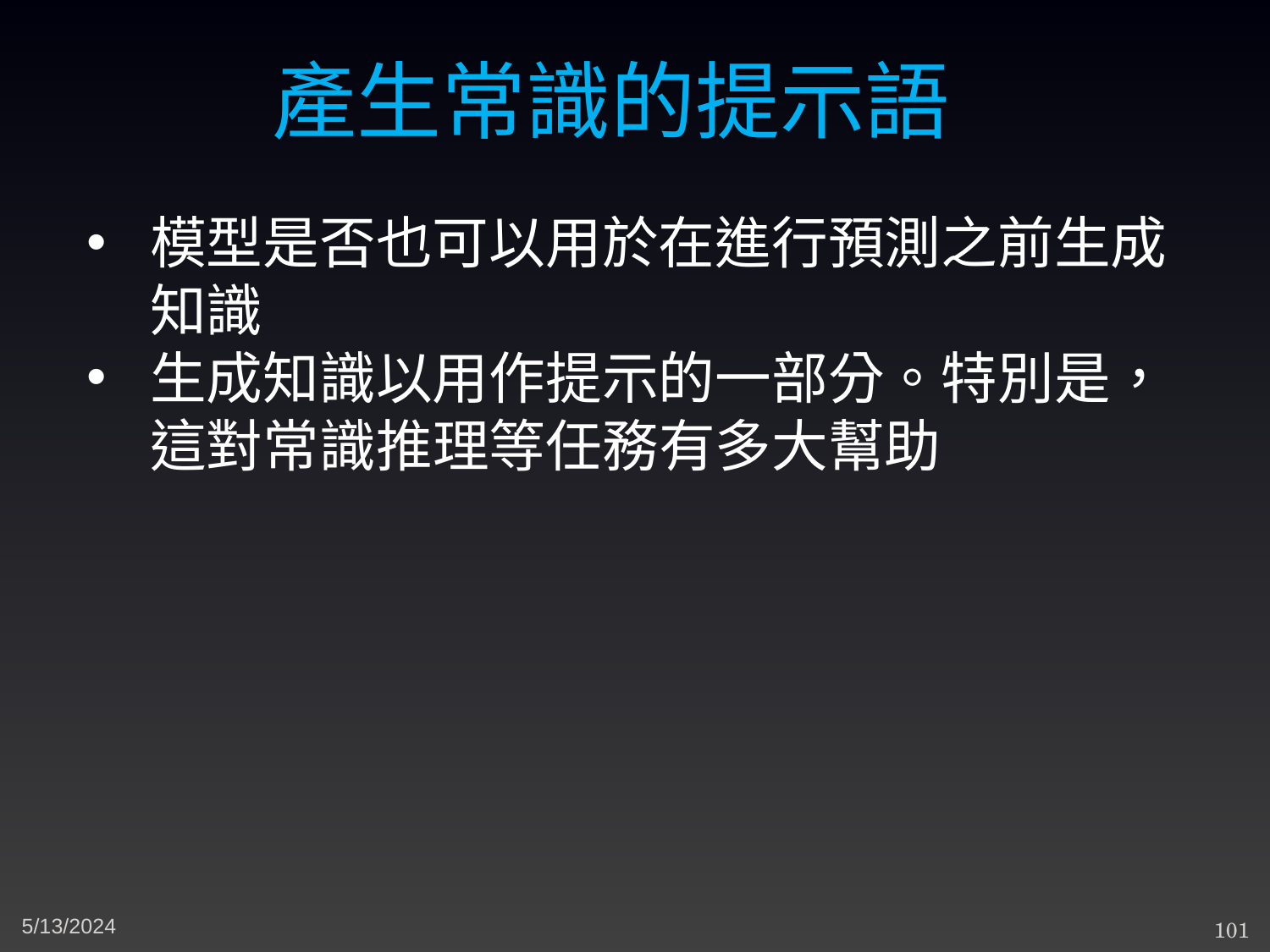

產生常識的提示語
模型是否也可以用於在進行預測之前生成知識
生成知識以用作提示的一部分。特別是，這對常識推理等任務有多大幫助
5/13/2024
101